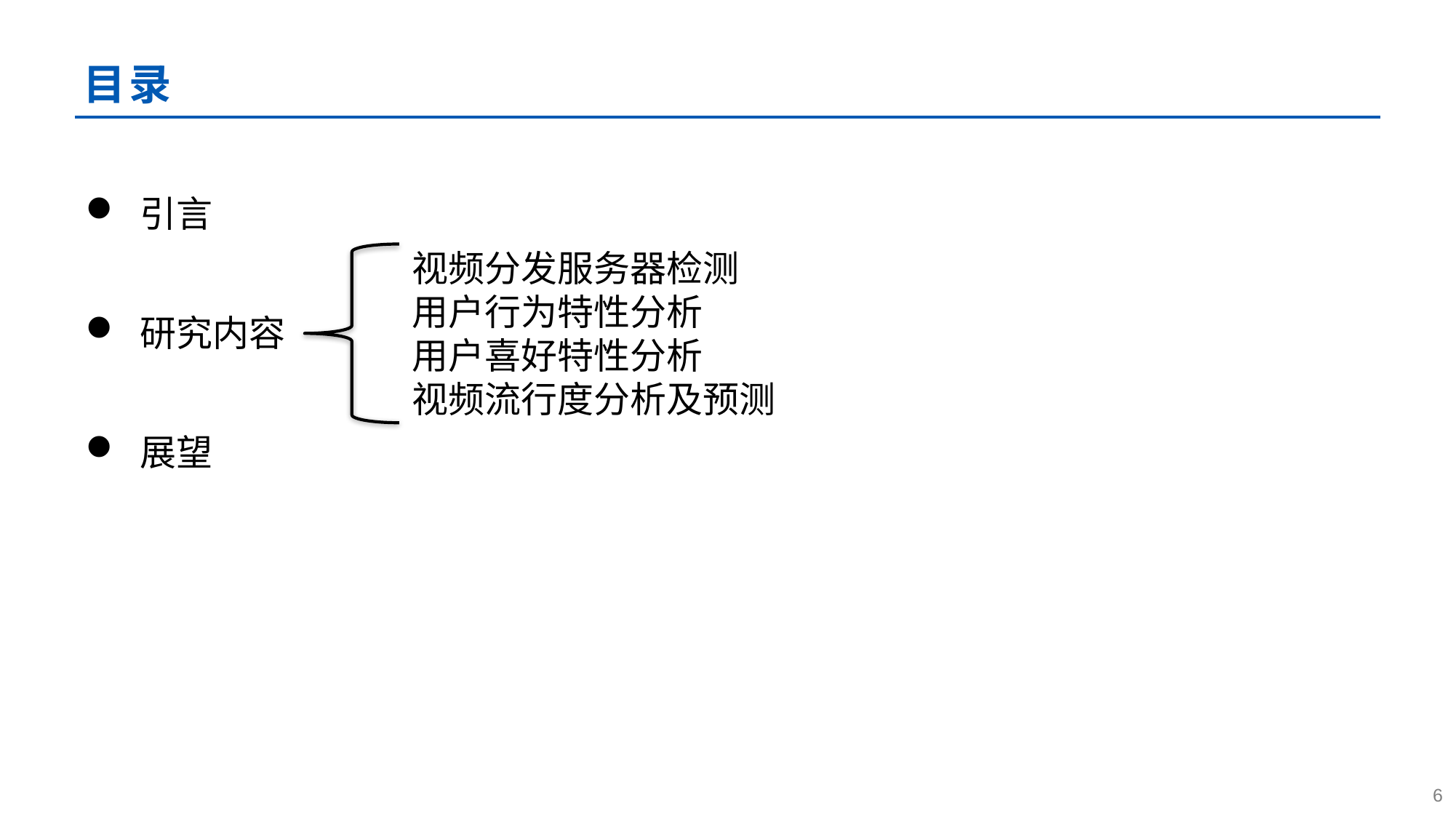

# 目录

引言

研究内容

展望
视频分发服务器检测
用户行为特性分析
用户喜好特性分析
视频流行度分析及预测

6